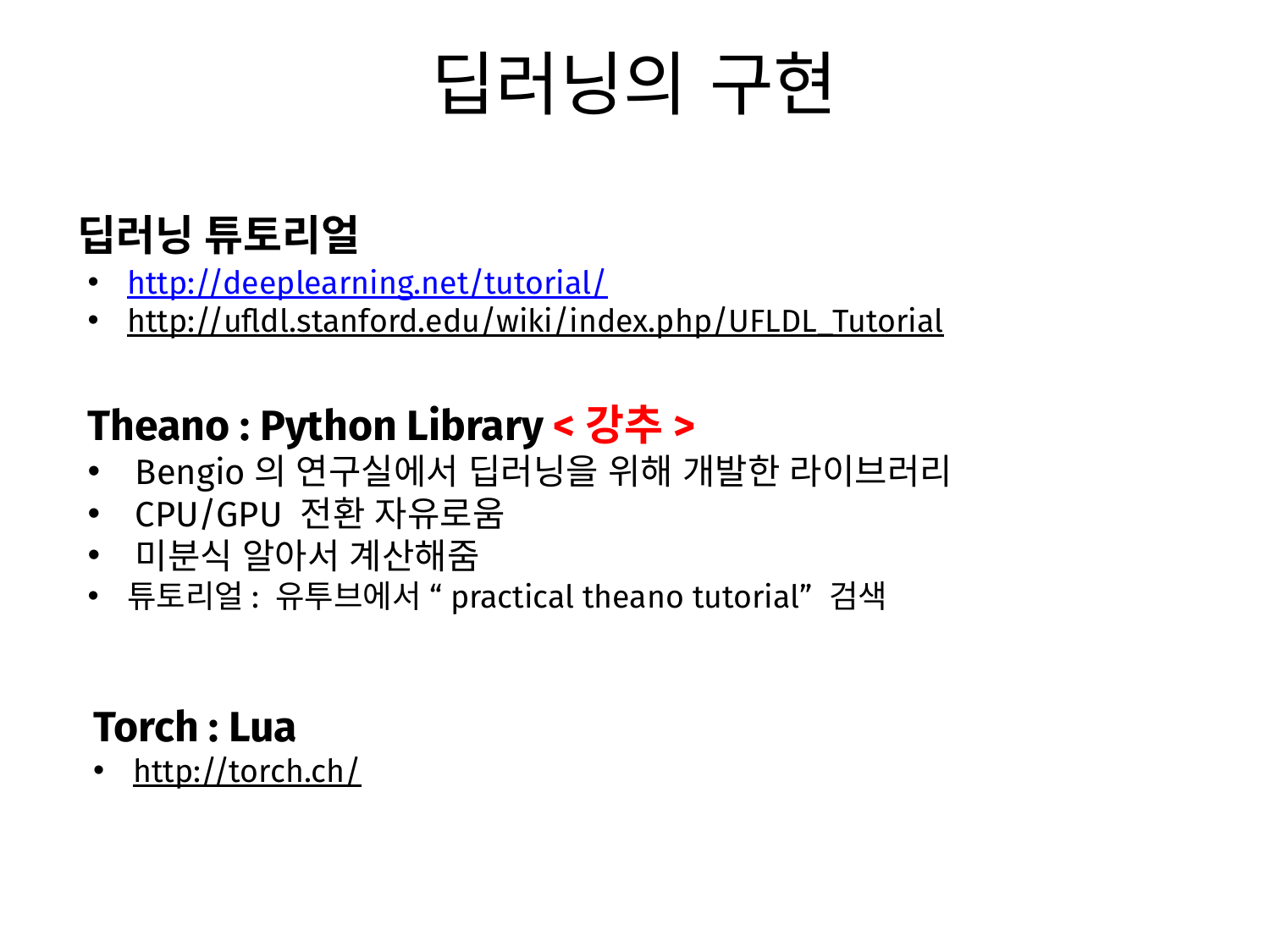

# 딥러닝의 구현
딥러닝 튜토리얼
http://deeplearning.net/tutorial/
http://ufldl.stanford.edu/wiki/index.php/UFLDL_Tutorial
Theano : Python Library <강추>
Bengio의 연구실에서 딥러닝을 위해 개발한 라이브러리
CPU/GPU 전환 자유로움
미분식 알아서 계산해줌
튜토리얼: 유투브에서 “practical theano tutorial” 검색
Torch : Lua
http://torch.ch/